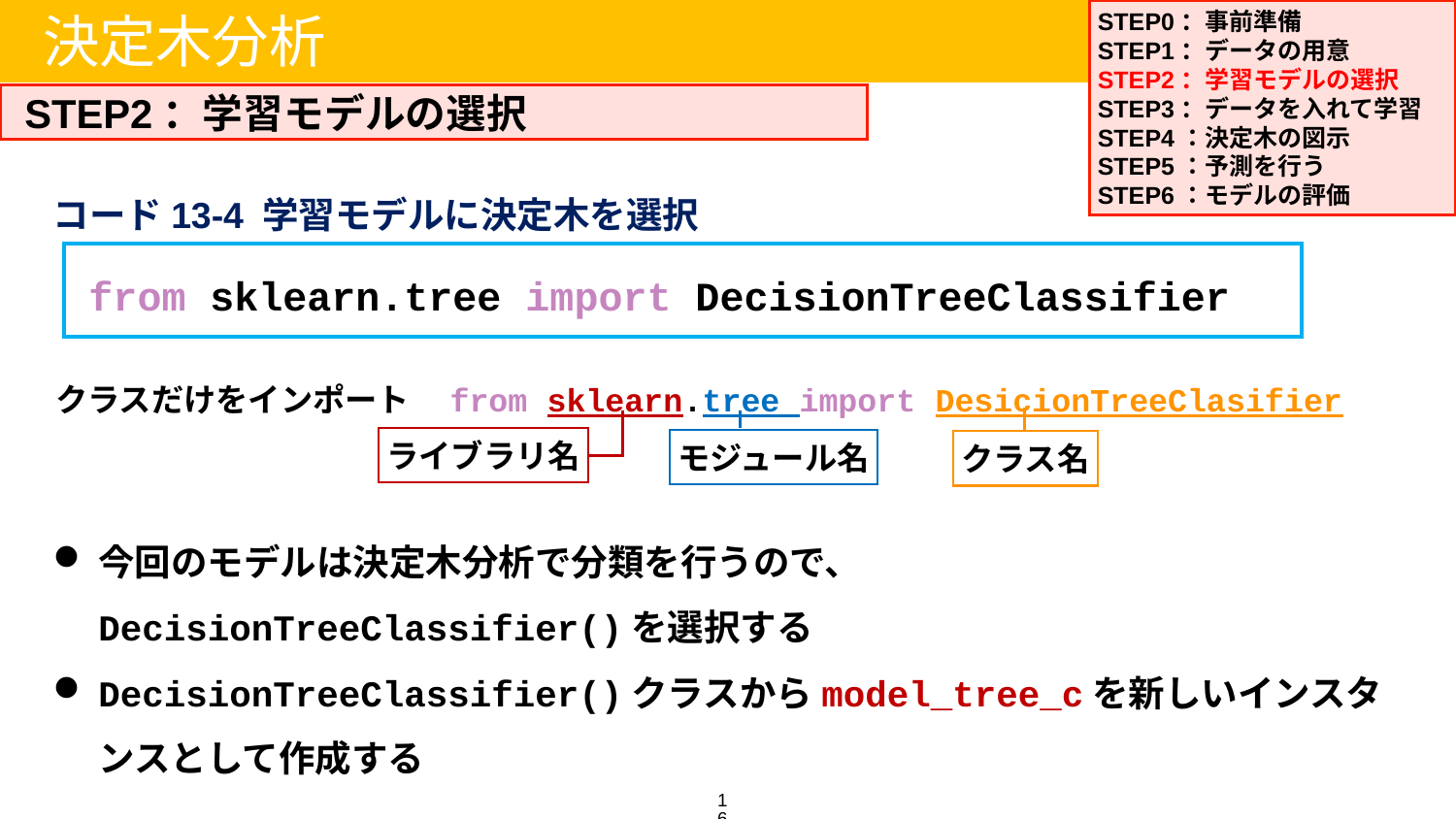

STEP0：事前準備
STEP1：データの用意
STEP2：学習モデルの選択
STEP3：データを入れて学習
STEP4：決定木の図示
STEP5：予測を行う
STEP6：モデルの評価
決定木分析
STEP2：学習モデルの選択
コード13-4 学習モデルに決定木を選択
from sklearn.tree import DecisionTreeClassifier
クラスだけをインポート　from sklearn.tree import DesicionTreeClasifier

ライブラリ名
モジュール名
クラス名
今回のモデルは決定木分析で分類を行うので、 DecisionTreeClassifier()を選択する
DecisionTreeClassifier()クラスからmodel_tree_cを新しいインスタンスとして作成する
16